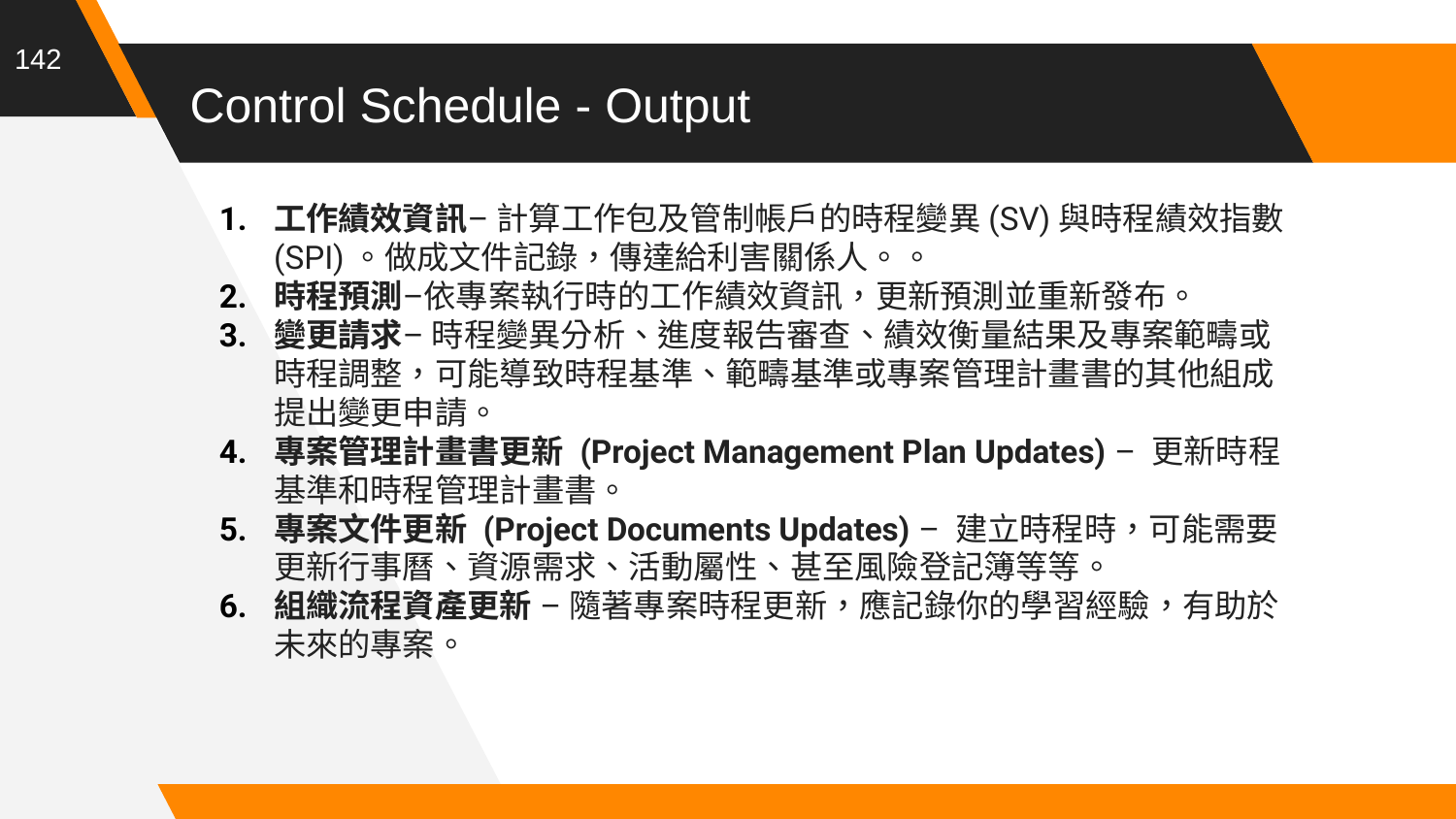

142
# Control Schedule - Output
工作績效資訊– 計算工作包及管制帳戶的時程變異(SV)與時程績效指數(SPI)。做成文件記錄，傳達給利害關係人。。
時程預測–依專案執行時的工作績效資訊，更新預測並重新發布。
變更請求– 時程變異分析、進度報告審查、績效衡量結果及專案範疇或時程調整，可能導致時程基準、範疇基準或專案管理計畫書的其他組成提出變更申請。
專案管理計畫書更新 (Project Management Plan Updates) – 更新時程基準和時程管理計畫書。
專案文件更新 (Project Documents Updates) – 建立時程時，可能需要更新行事曆、資源需求、活動屬性、甚至風險登記簿等等。
組織流程資產更新 – 隨著專案時程更新，應記錄你的學習經驗，有助於未來的專案。